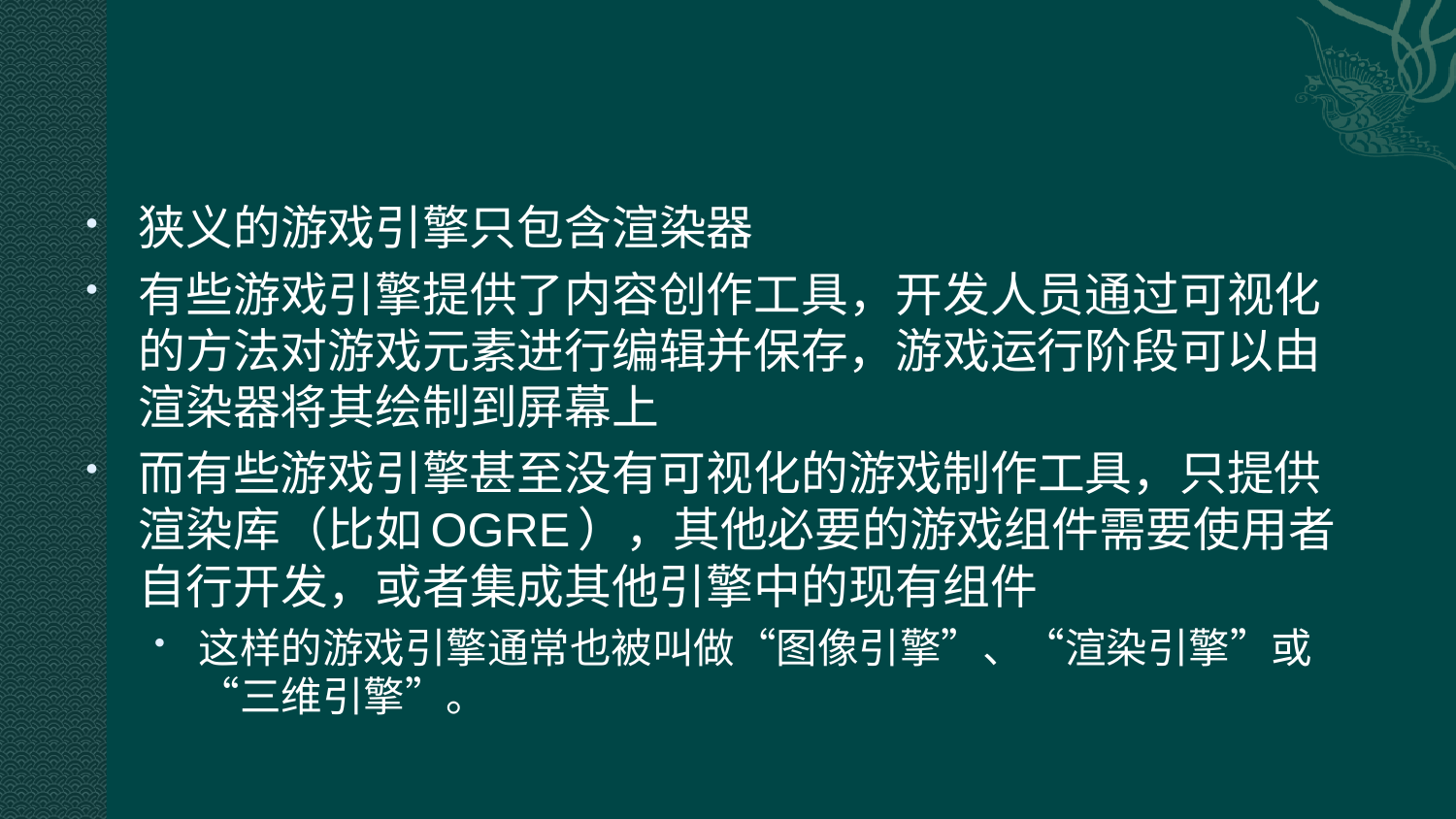

#
狭义的游戏引擎只包含渲染器
有些游戏引擎提供了内容创作工具，开发人员通过可视化的方法对游戏元素进行编辑并保存，游戏运行阶段可以由渲染器将其绘制到屏幕上
而有些游戏引擎甚至没有可视化的游戏制作工具，只提供渲染库（比如OGRE），其他必要的游戏组件需要使用者自行开发，或者集成其他引擎中的现有组件
这样的游戏引擎通常也被叫做“图像引擎”、“渲染引擎”或“三维引擎”。